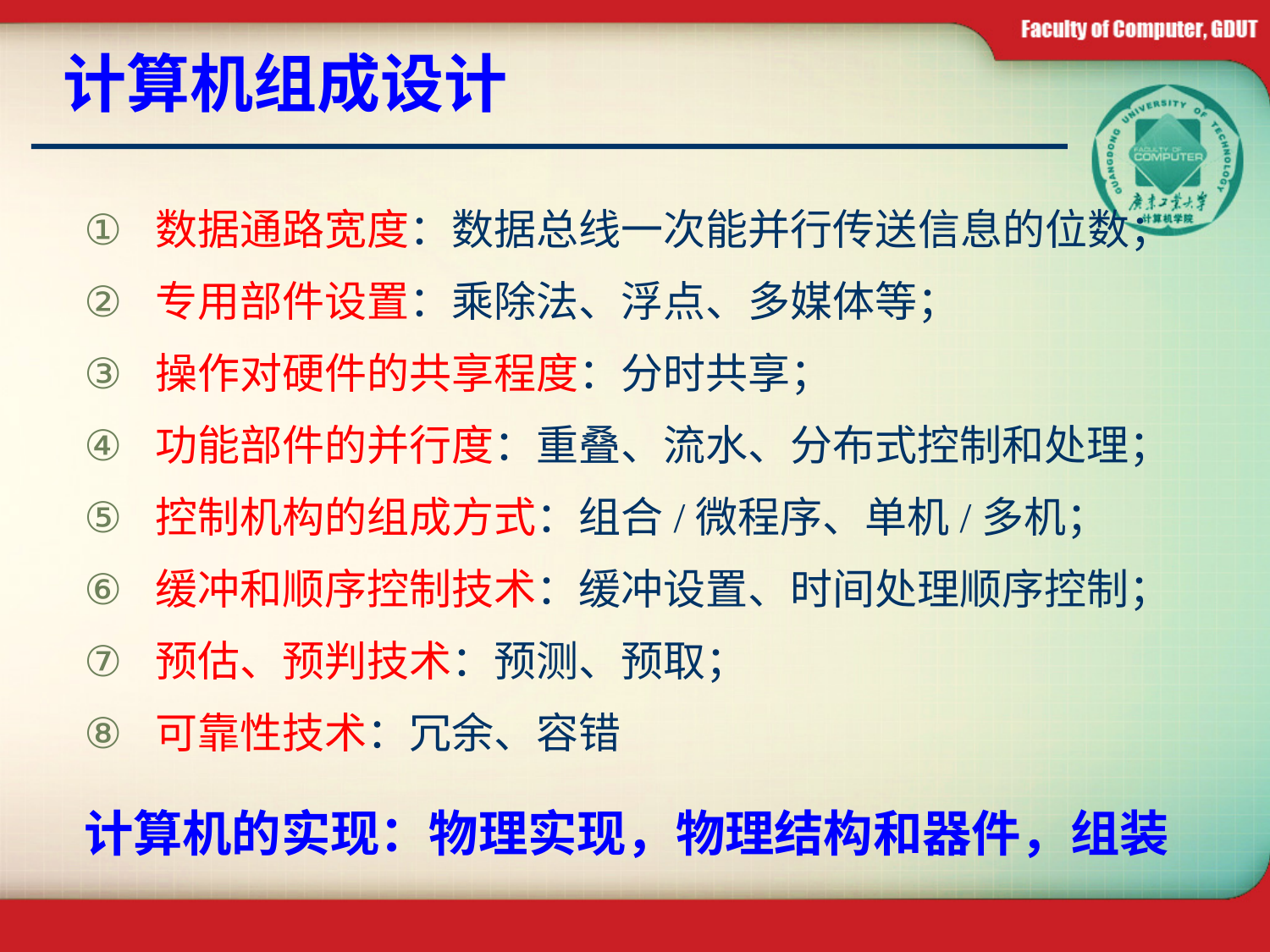

# 计算机组成设计
数据通路宽度：数据总线一次能并行传送信息的位数；
专用部件设置：乘除法、浮点、多媒体等；
操作对硬件的共享程度：分时共享；
功能部件的并行度：重叠、流水、分布式控制和处理；
控制机构的组成方式：组合/微程序、单机/多机；
缓冲和顺序控制技术：缓冲设置、时间处理顺序控制；
预估、预判技术：预测、预取；
可靠性技术：冗余、容错
计算机的实现：物理实现，物理结构和器件，组装